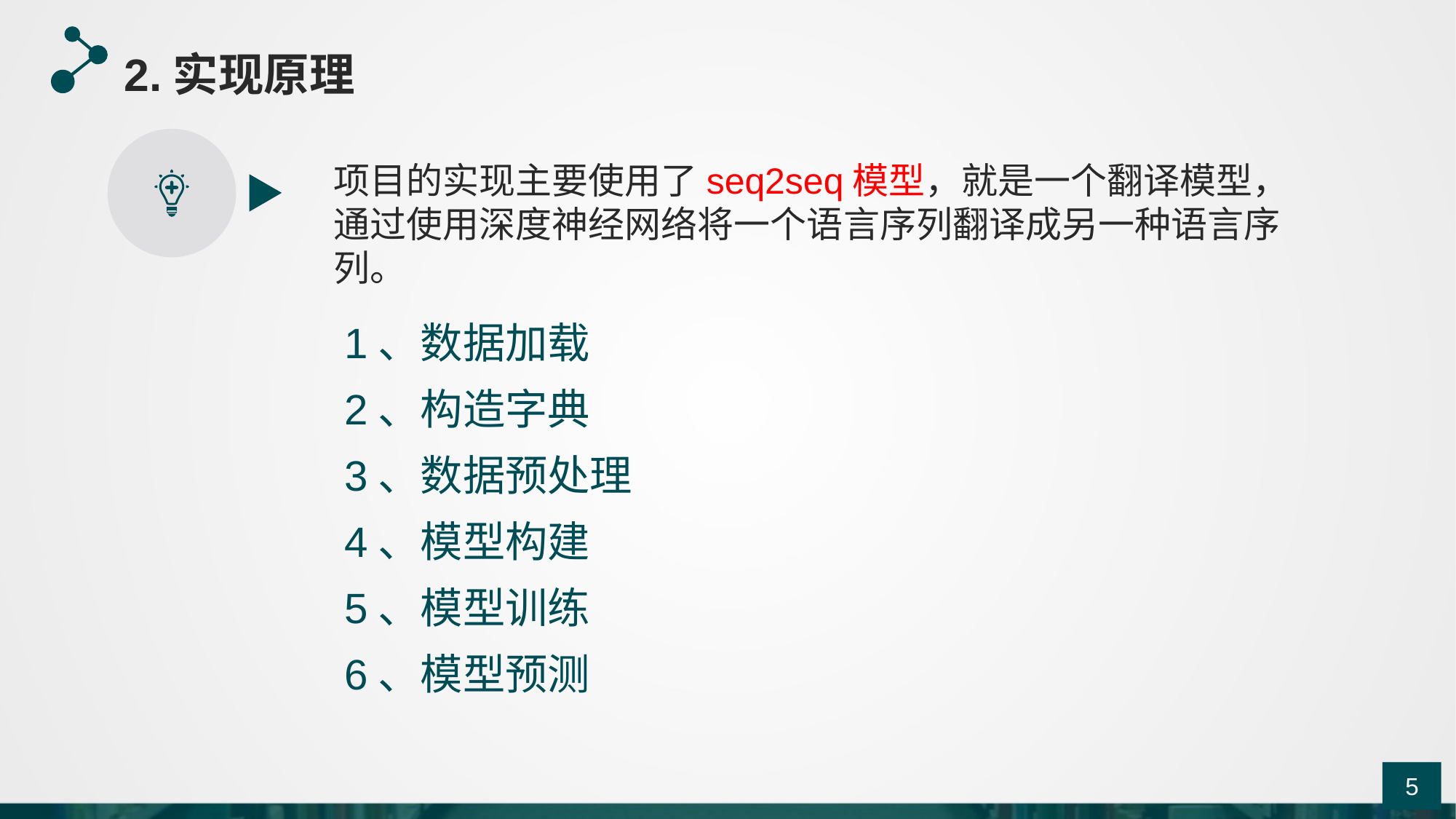

2.实现原理

项目的实现主要使用了seq2seq模型，就是一个翻译模型，通过使用深度神经网络将一个语言序列翻译成另一种语言序列。

1、数据加载
2、构造字典
3、数据预处理
4、模型构建
5、模型训练
6、模型预测